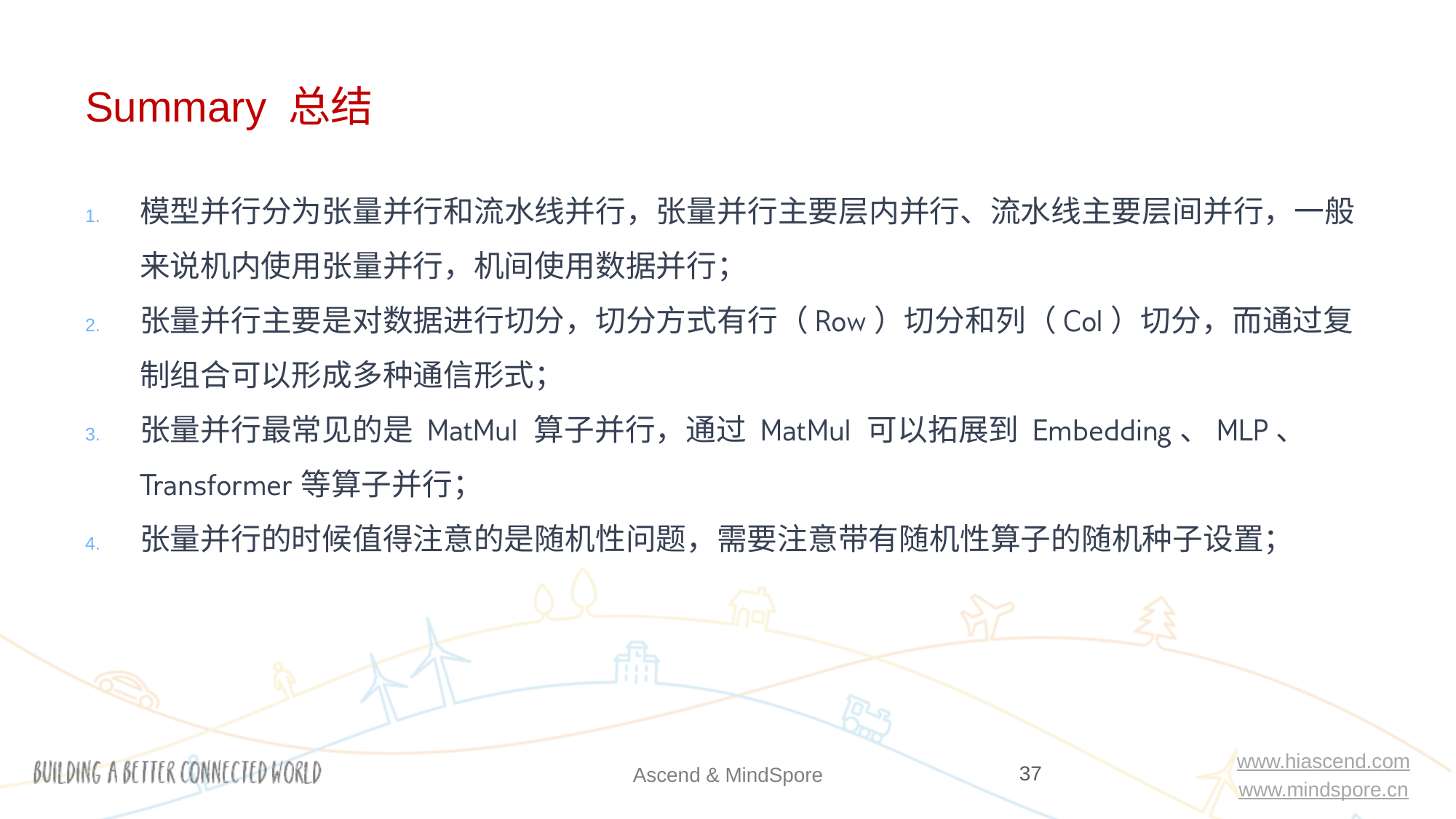

# Summary 总结
模型并行分为张量并行和流水线并行，张量并行主要层内并行、流水线主要层间并行，一般来说机内使用张量并行，机间使用数据并行；
张量并行主要是对数据进行切分，切分方式有行（Row）切分和列（Col）切分，而通过复制组合可以形成多种通信形式；
张量并行最常见的是 MatMul 算子并行，通过 MatMul 可以拓展到 Embedding、MLP、 Transformer等算子并行；
张量并行的时候值得注意的是随机性问题，需要注意带有随机性算子的随机种子设置；